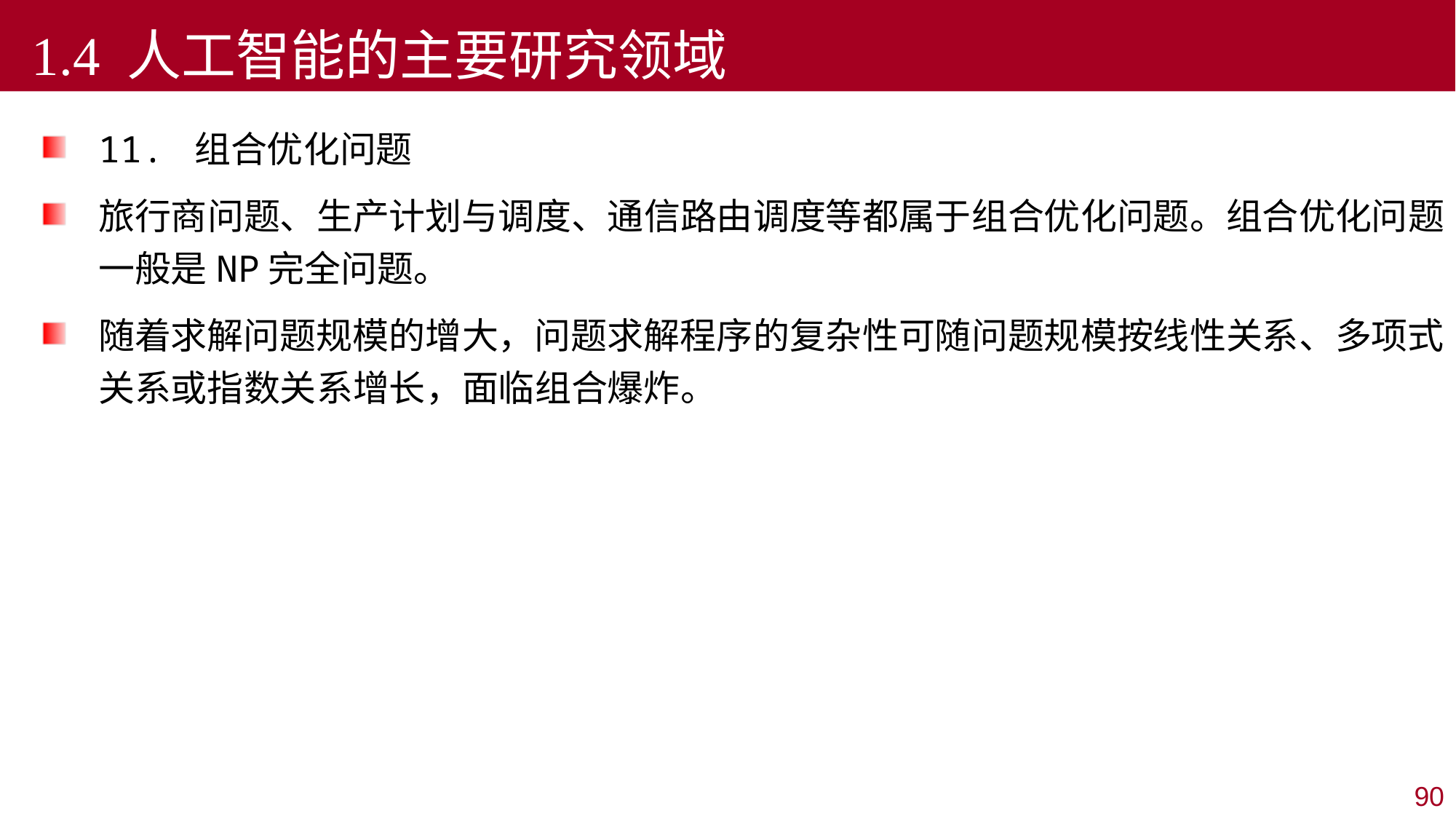

1.4 人工智能的主要研究领域

11. 组合优化问题
旅行商问题、生产计划与调度、通信路由调度等都属于组合优化问题。组合优化问题一般是NP完全问题。
随着求解问题规模的增大，问题求解程序的复杂性可随问题规模按线性关系、多项式关系或指数关系增长，面临组合爆炸。

90